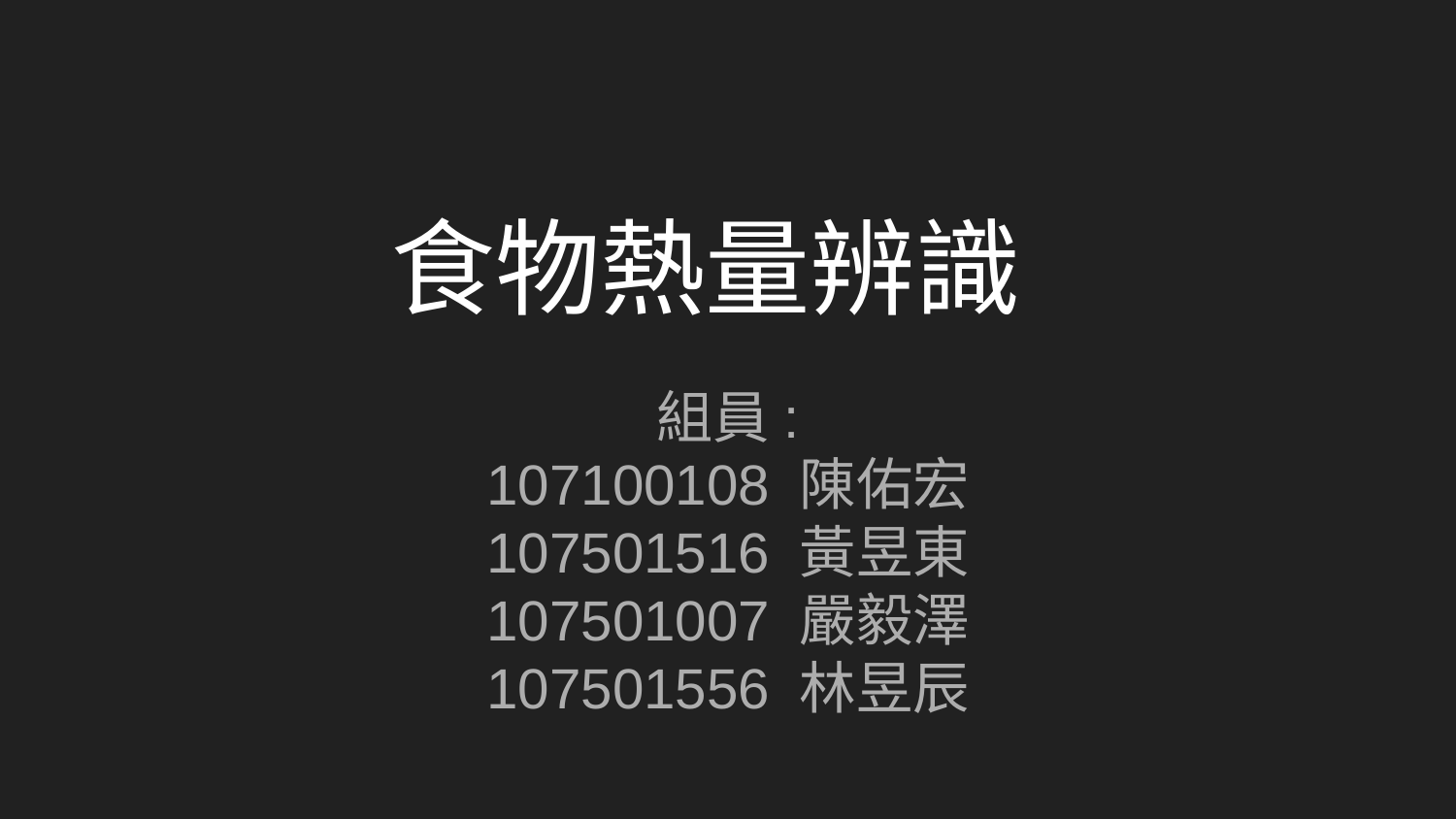

# 食物熱量辨識
組員:
107100108 陳佑宏
107501516 黃昱東
107501007 嚴毅澤
107501556 林昱辰